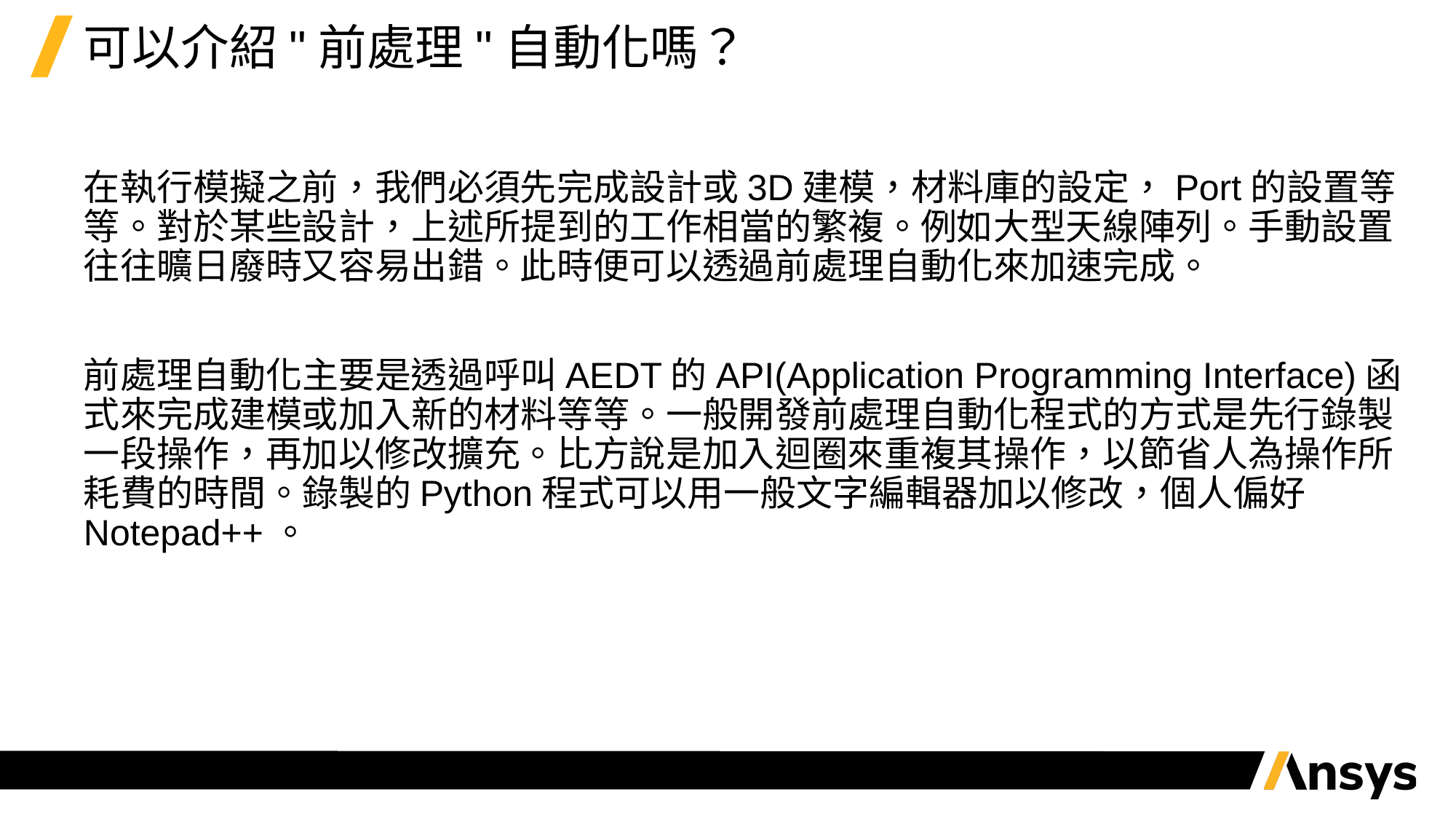

# 可以介紹"前處理"自動化嗎？
在執行模擬之前，我們必須先完成設計或3D建模，材料庫的設定，Port的設置等等。對於某些設計，上述所提到的工作相當的繁複。例如大型天線陣列。手動設置往往曠日廢時又容易出錯。此時便可以透過前處理自動化來加速完成。

前處理自動化主要是透過呼叫AEDT的API(Application Programming Interface)函式來完成建模或加入新的材料等等。一般開發前處理自動化程式的方式是先行錄製一段操作，再加以修改擴充。比方說是加入迴圈來重複其操作，以節省人為操作所耗費的時間。錄製的Python程式可以用一般文字編輯器加以修改，個人偏好Notepad++。